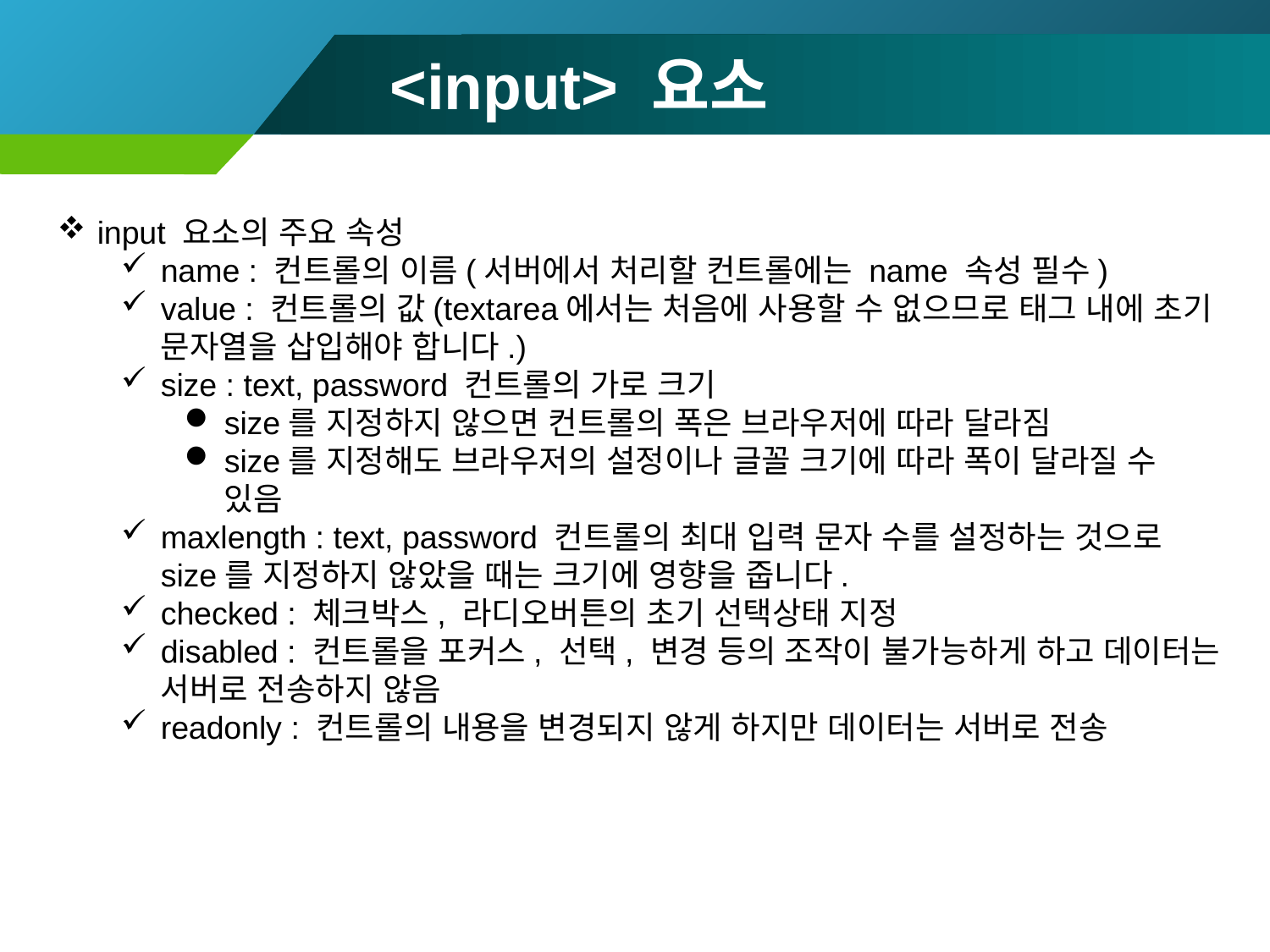

# <input> 요소
input 요소의 주요 속성
name : 컨트롤의 이름(서버에서 처리할 컨트롤에는 name 속성 필수)
value : 컨트롤의 값(textarea에서는 처음에 사용할 수 없으므로 태그 내에 초기 문자열을 삽입해야 합니다.)
size : text, password 컨트롤의 가로 크기
size를 지정하지 않으면 컨트롤의 폭은 브라우저에 따라 달라짐
size를 지정해도 브라우저의 설정이나 글꼴 크기에 따라 폭이 달라질 수 있음
maxlength : text, password 컨트롤의 최대 입력 문자 수를 설정하는 것으로 size를 지정하지 않았을 때는 크기에 영향을 줍니다.
checked : 체크박스, 라디오버튼의 초기 선택상태 지정
disabled : 컨트롤을 포커스, 선택, 변경 등의 조작이 불가능하게 하고 데이터는 서버로 전송하지 않음
readonly : 컨트롤의 내용을 변경되지 않게 하지만 데이터는 서버로 전송